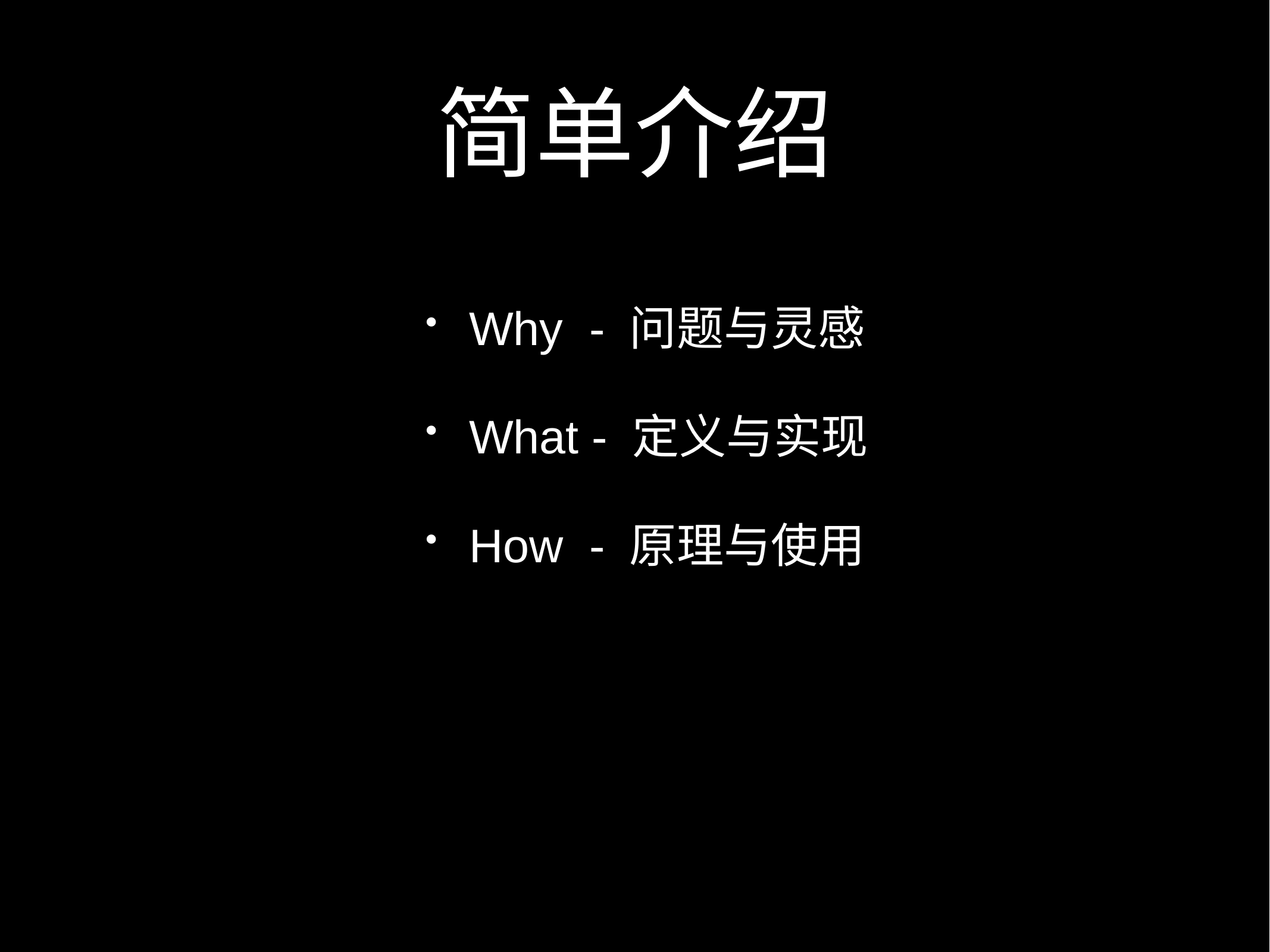

# 简单介绍
Why  - 问题与灵感
What - 定义与实现
How  - 原理与使用